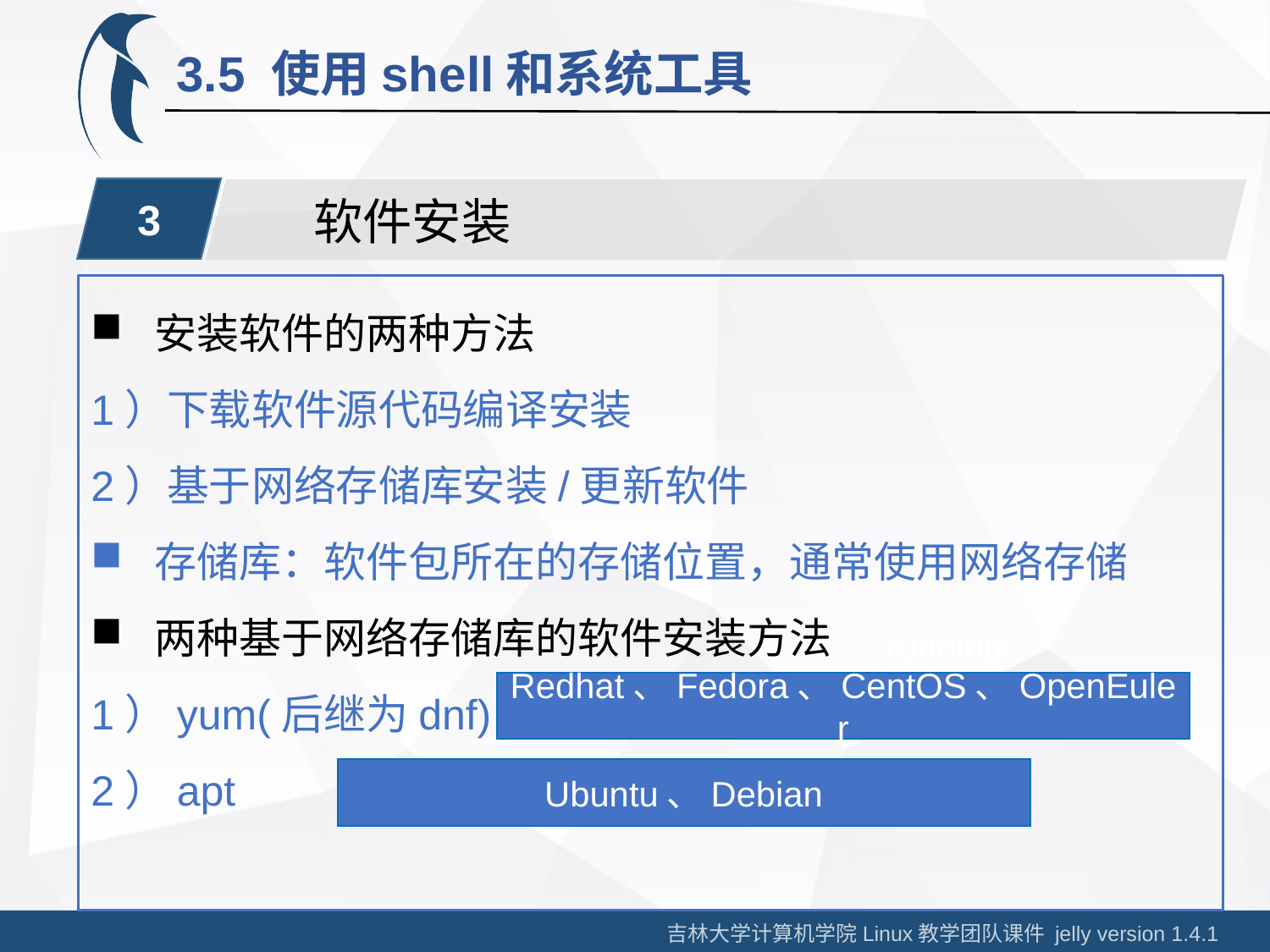

3.5 使用shell和系统工具
3
软件安装
安装软件的两种方法
1）下载软件源代码编译安装
2）基于网络存储库安装/更新软件
存储库：软件包所在的存储位置，通常使用网络存储
两种基于网络存储库的软件安装方法
1）yum(后继为dnf)
2）apt

running
Redhat、Fedora、CentOS、OpenEuler
Ubuntu、Debian